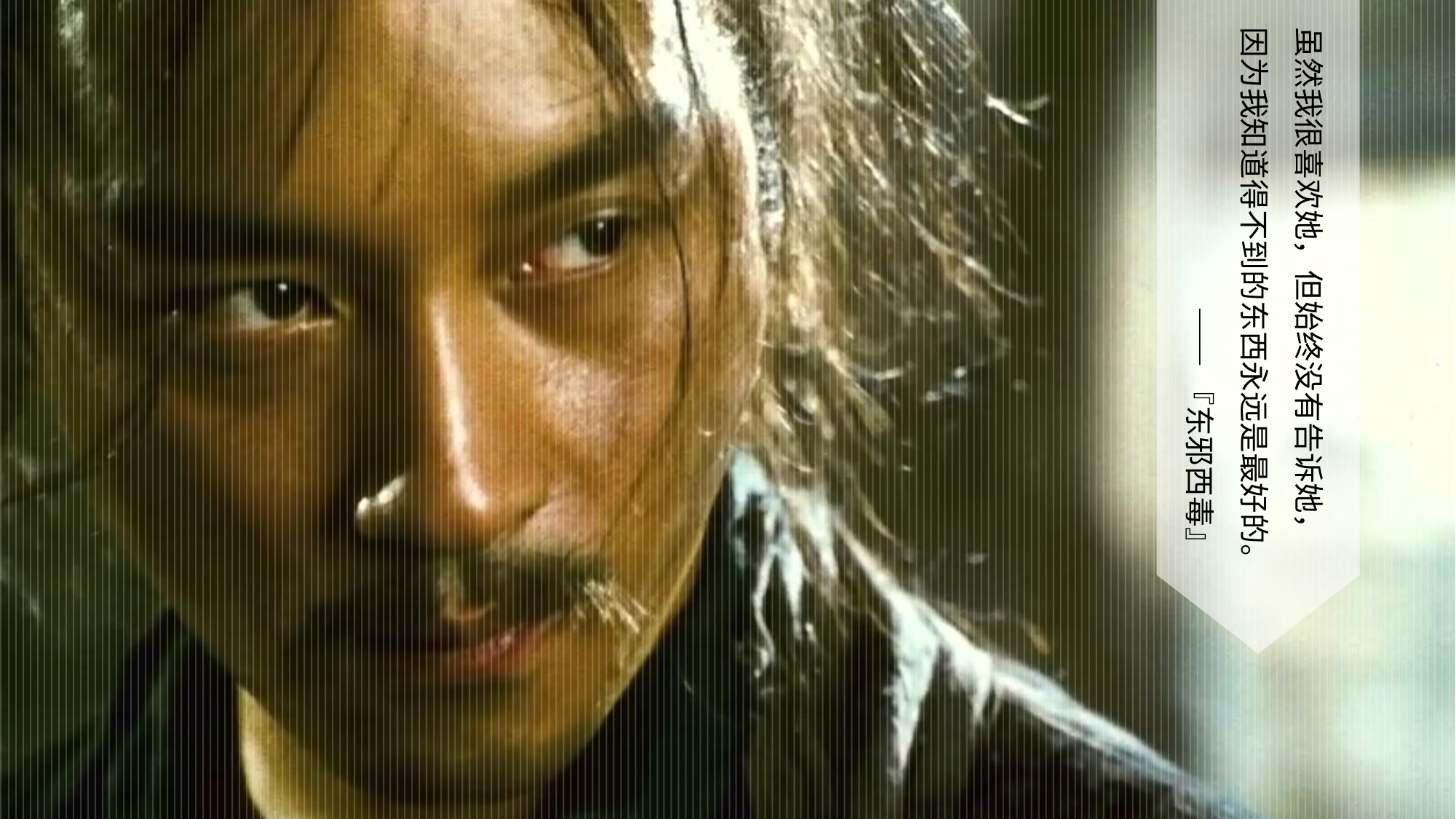

虽然我很喜欢她，但始终没有告诉她，
因为我知道得不到的东西永远是最好的。
——『东邪西毒』